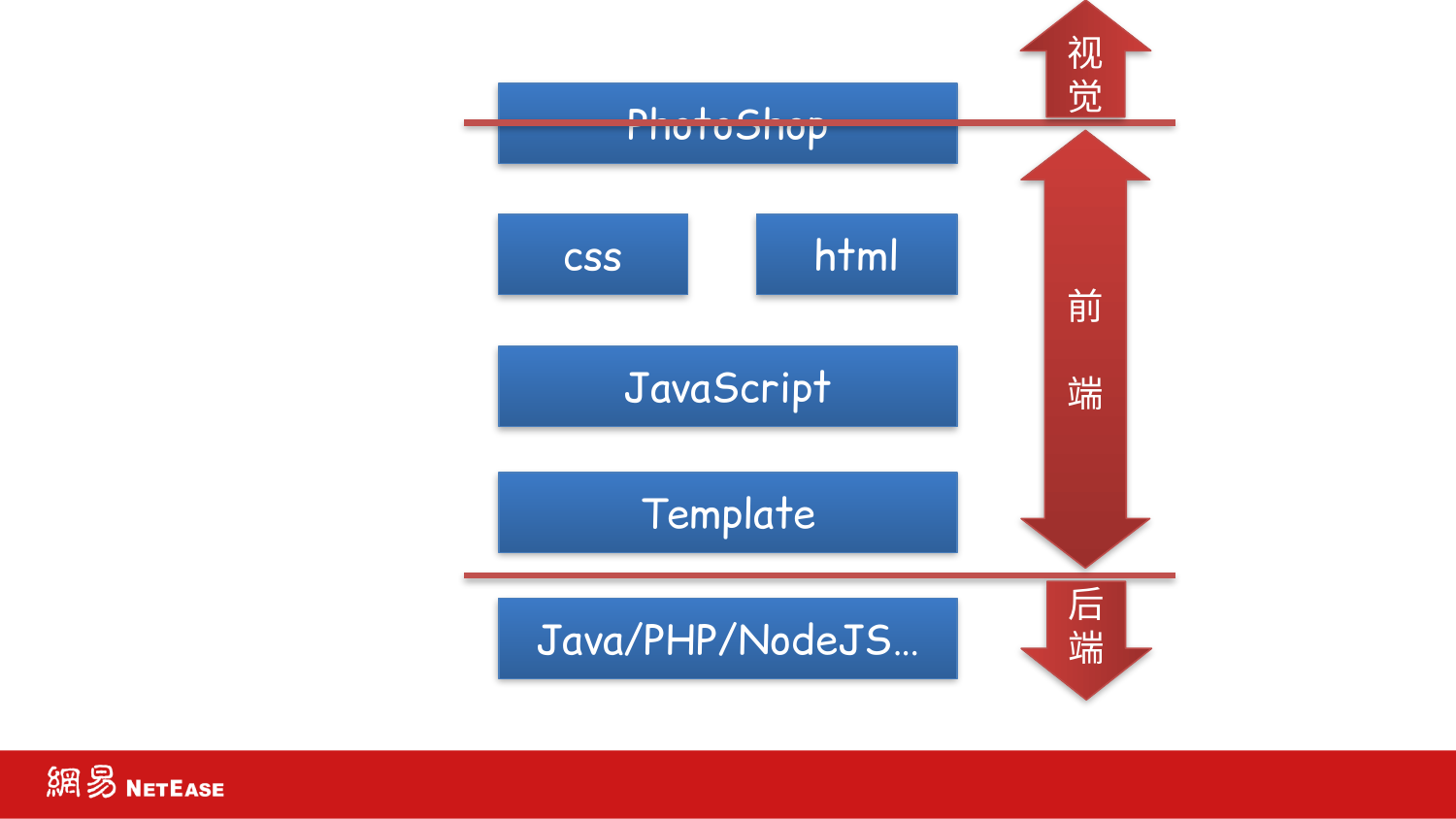

视觉
PhotoShop
前

端
css
html
JavaScript
Template
后
端
Java/PHP/NodeJS…